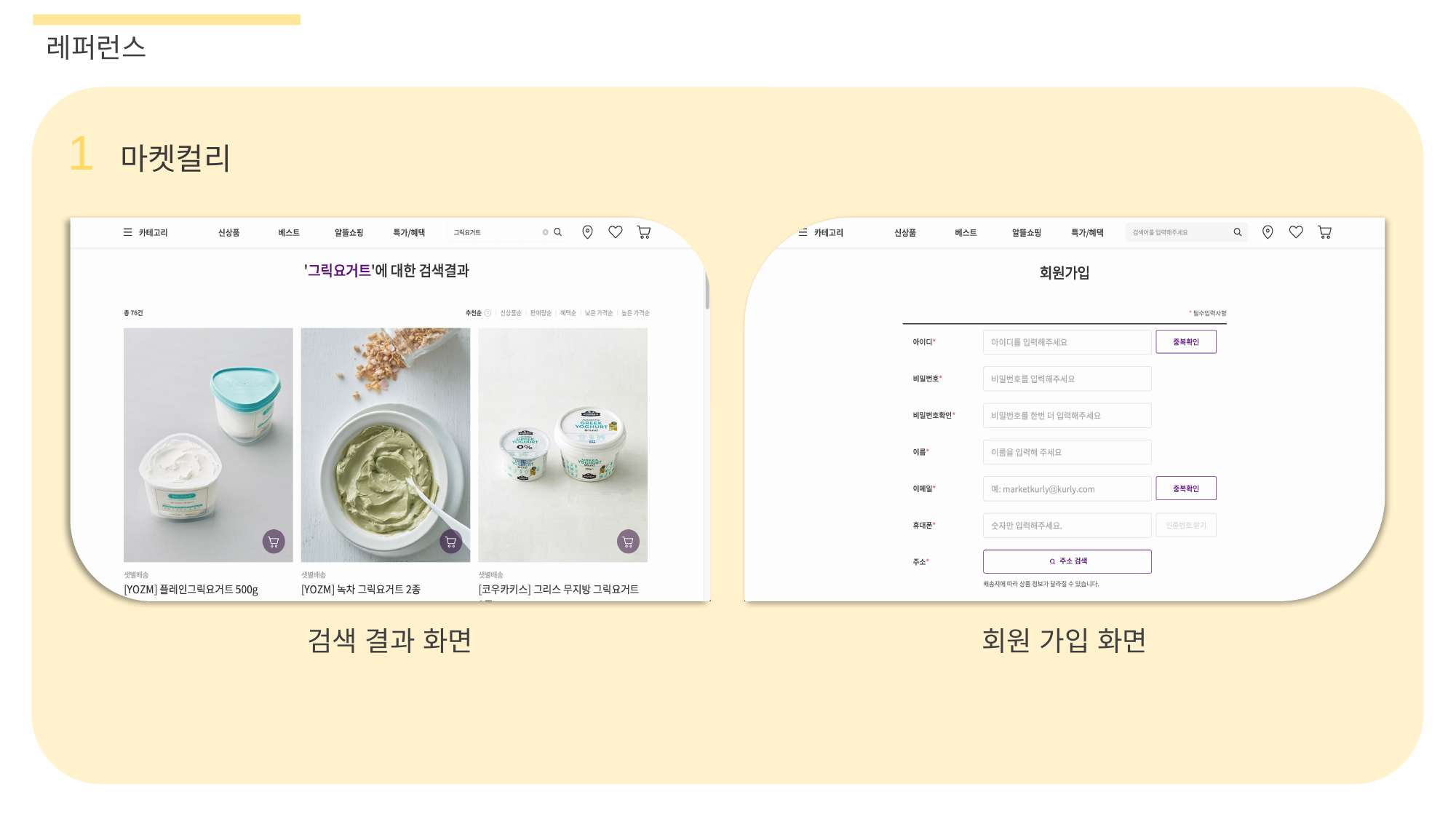

레퍼런스

1 마켓컬리

검색 결과 화면
회원 가입 화면